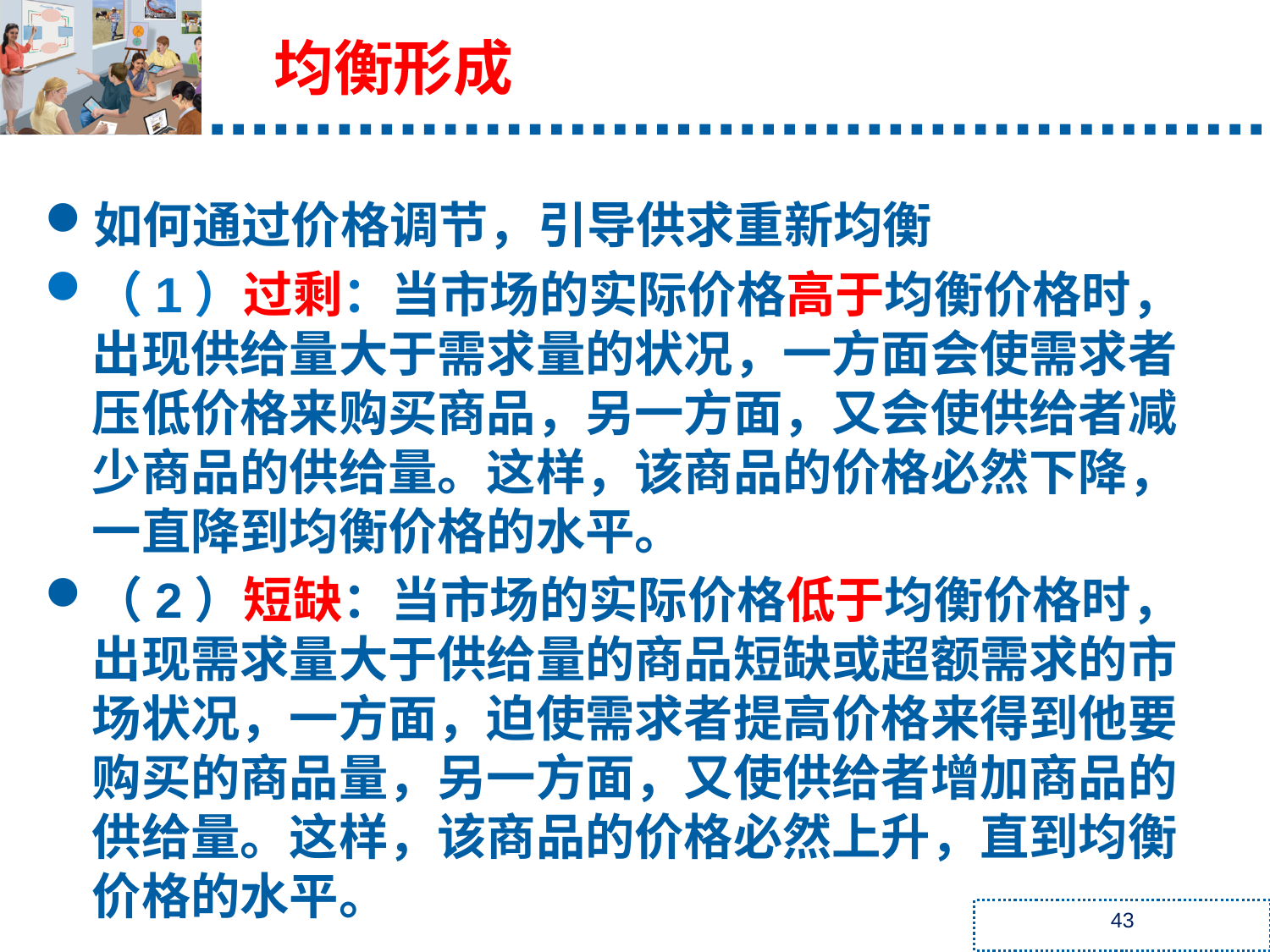

均衡形成
如何通过价格调节，引导供求重新均衡
（1）过剩：当市场的实际价格高于均衡价格时，出现供给量大于需求量的状况，一方面会使需求者压低价格来购买商品，另一方面，又会使供给者减少商品的供给量。这样，该商品的价格必然下降，一直降到均衡价格的水平。
（2）短缺：当市场的实际价格低于均衡价格时，出现需求量大于供给量的商品短缺或超额需求的市场状况，一方面，迫使需求者提高价格来得到他要购买的商品量，另一方面，又使供给者增加商品的供给量。这样，该商品的价格必然上升，直到均衡价格的水平。

43